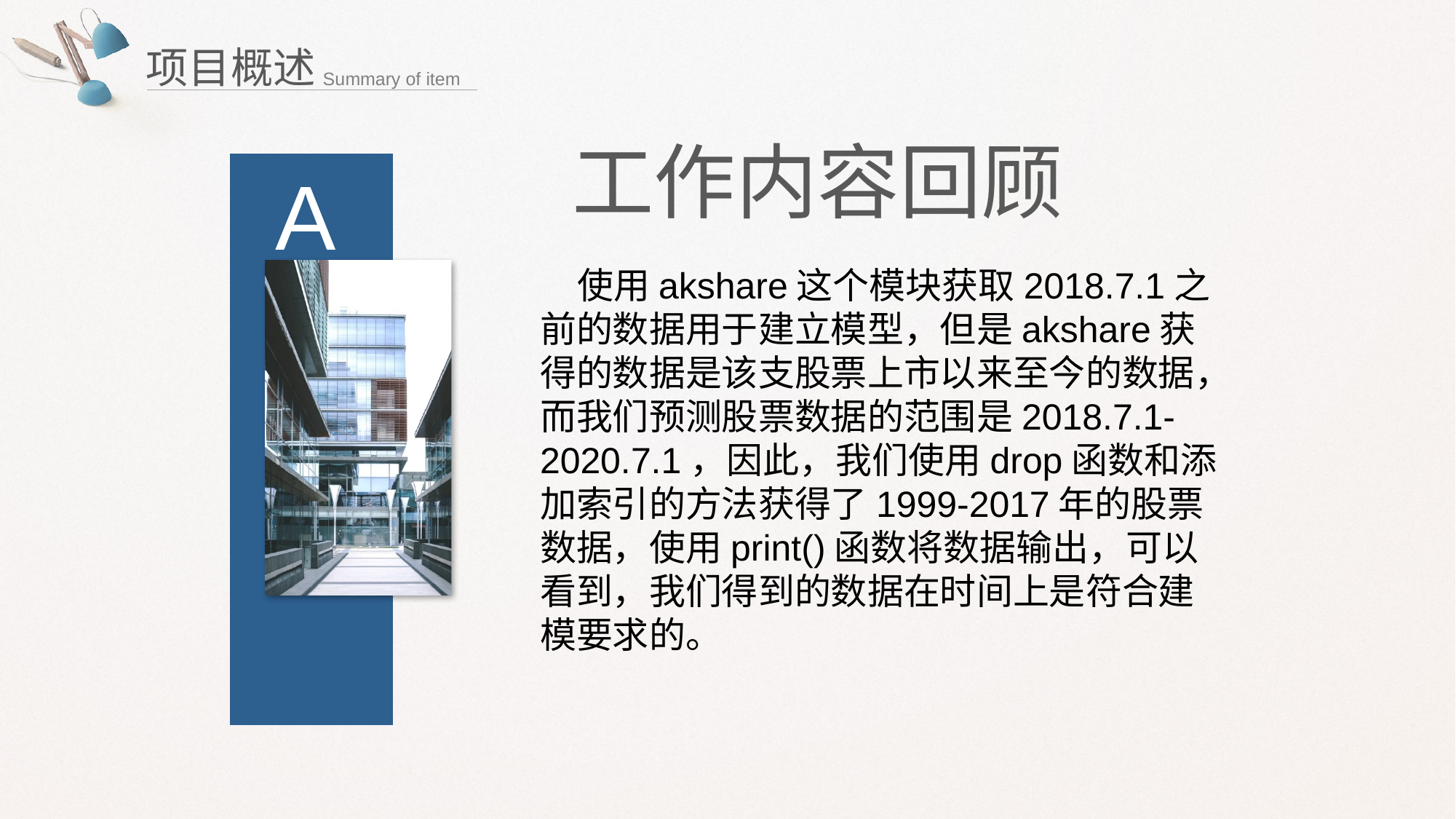

工作内容回顾
A

    使用akshare这个模块获取2018.7.1之前的数据用于建立模型，但是akshare获得的数据是该支股票上市以来至今的数据，而我们预测股票数据的范围是2018.7.1-2020.7.1，因此，我们使用drop函数和添加索引的方法获得了1999-2017年的股票数据，使用print()函数将数据输出，可以看到，我们得到的数据在时间上是符合建模要求的。